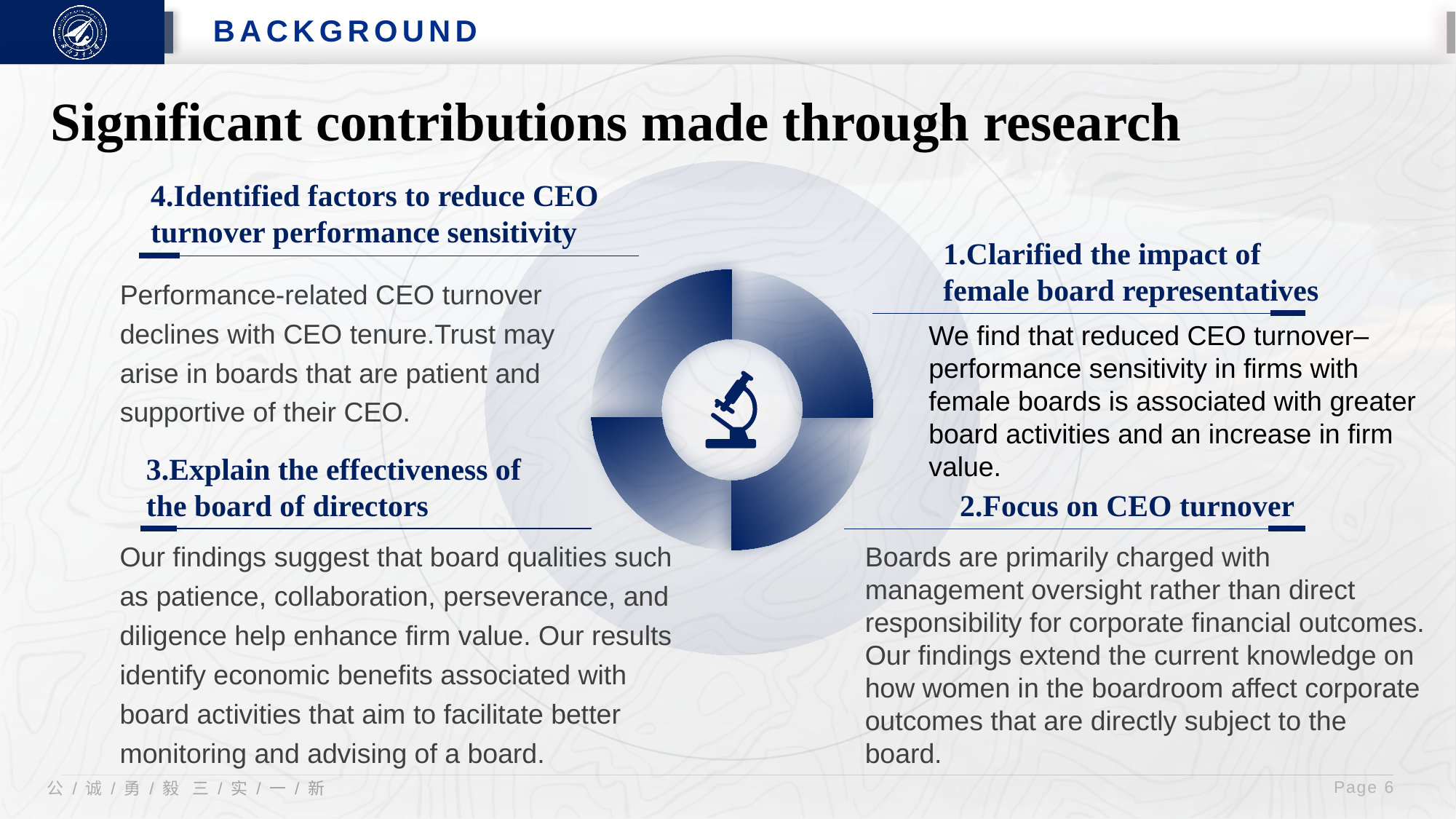

研究背景
BACKGROUND

Significant contributions made through research

4.Identified factors to reduce CEO
turnover performance sensitivity
1.Clarified the impact of female board representatives
Performance-related CEO turnover declines with CEO tenure.Trust may arise in boards that are patient and supportive of their CEO.

We find that reduced CEO turnover–performance sensitivity in firms with female boards is associated with greater board activities and an increase in firm value.

3.Explain the effectiveness of
the board of directors
2.Focus on CEO turnover
Our findings suggest that board qualities such as patience, collaboration, perseverance, and diligence help enhance firm value. Our results identify economic benefits associated with board activities that aim to facilitate better monitoring and advising of a board.
Boards are primarily charged with management oversight rather than direct responsibility for corporate financial outcomes. Our findings extend the current knowledge on how women in the boardroom affect corporate outcomes that are directly subject to the board.
  Page 6